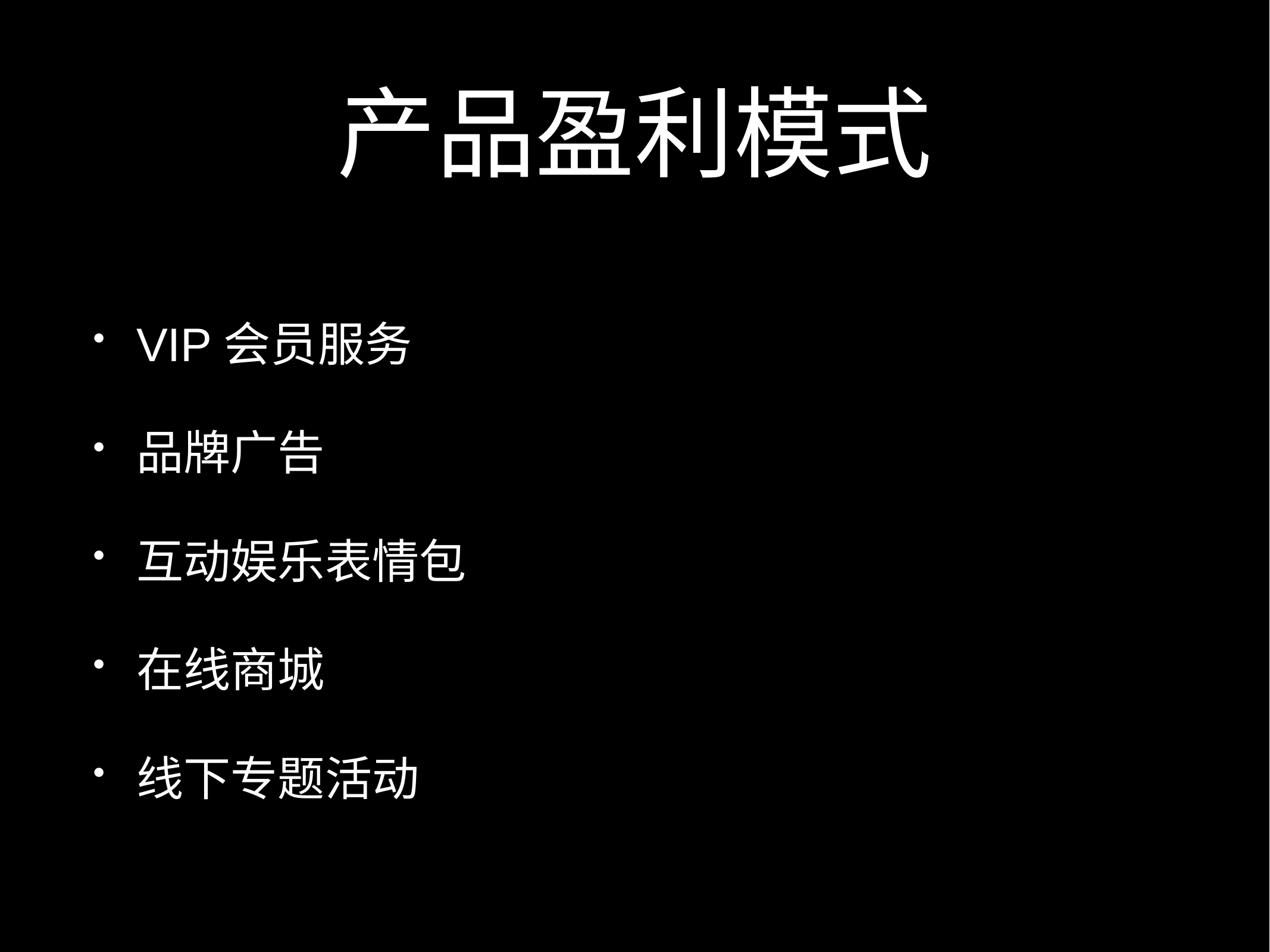

# 产品盈利模式
VIP会员服务
品牌广告
互动娱乐表情包
在线商城
线下专题活动